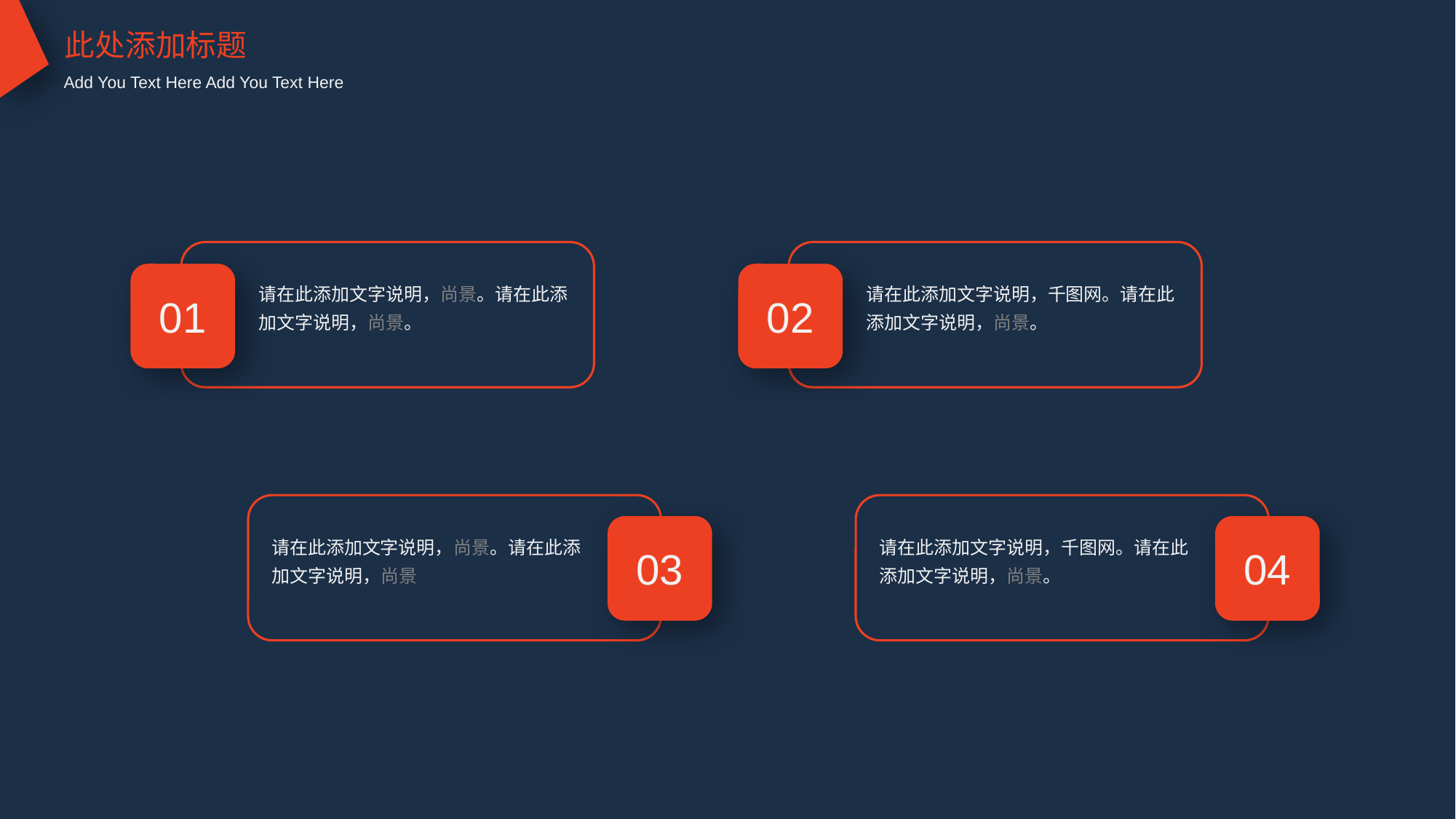

此处添加标题
Add You Text Here Add You Text Here

01
02
请在此添加文字说明，尚景。请在此添加文字说明，尚景。
请在此添加文字说明，千图网。请在此添加文字说明，尚景。

03
04
请在此添加文字说明，尚景。请在此添加文字说明，尚景
请在此添加文字说明，千图网。请在此添加文字说明，尚景。